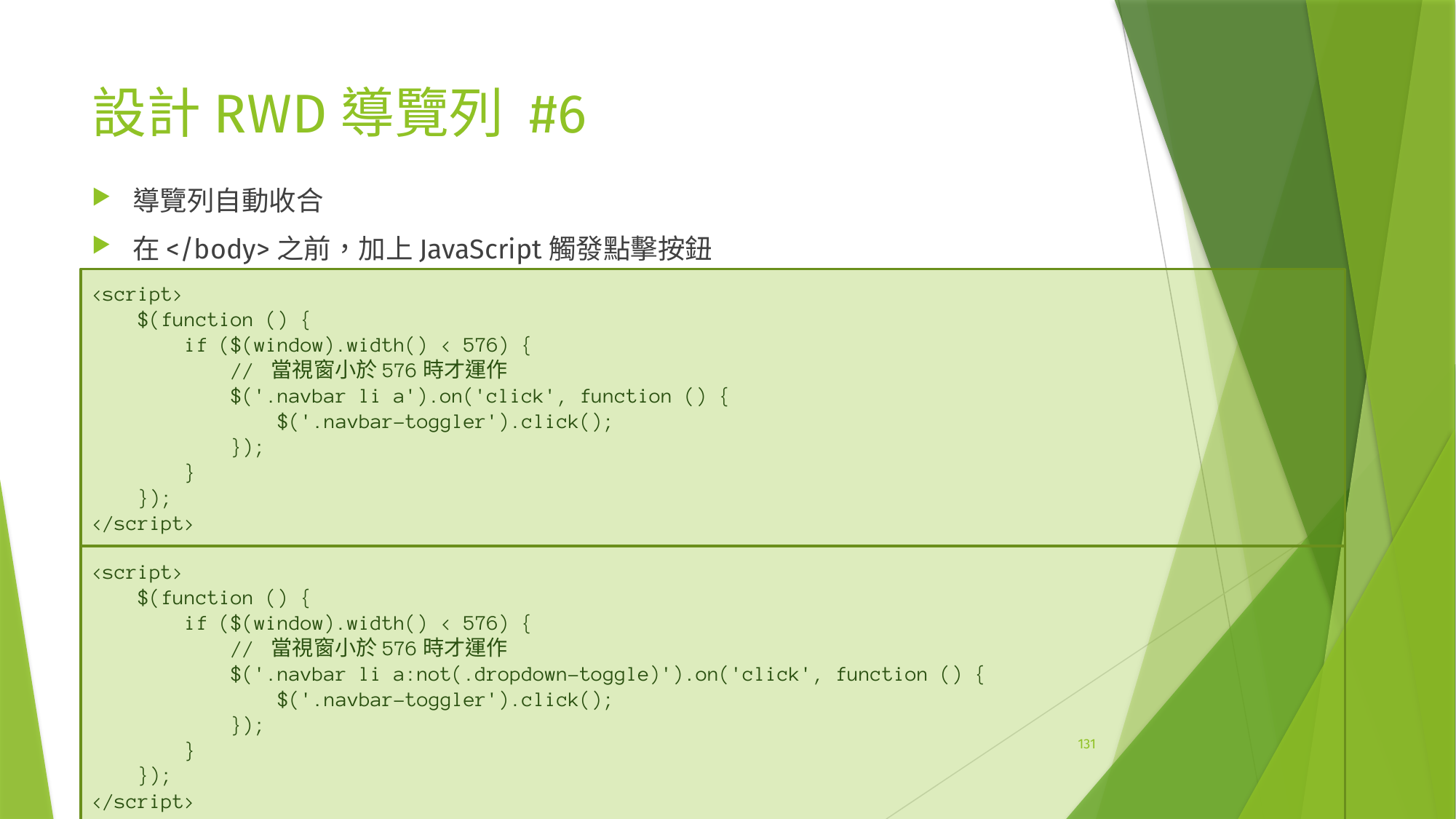

# 設計RWD導覽列 #6
導覽列自動收合
在</body>之前，加上JavaScript觸發點擊按鈕
<script>
    $(function () {
        if ($(window).width() < 576) {
            // 當視窗小於576時才運作
            $('.navbar li a').on('click', function () {
                $('.navbar-toggler').click();
            });
        }
    });
</script>
<script>
    $(function () {
        if ($(window).width() < 576) {
            // 當視窗小於576時才運作
            $('.navbar li a:not(.dropdown-toggle)').on('click', function () {
                $('.navbar-toggler').click();
            });
        }
    });
</script>
131